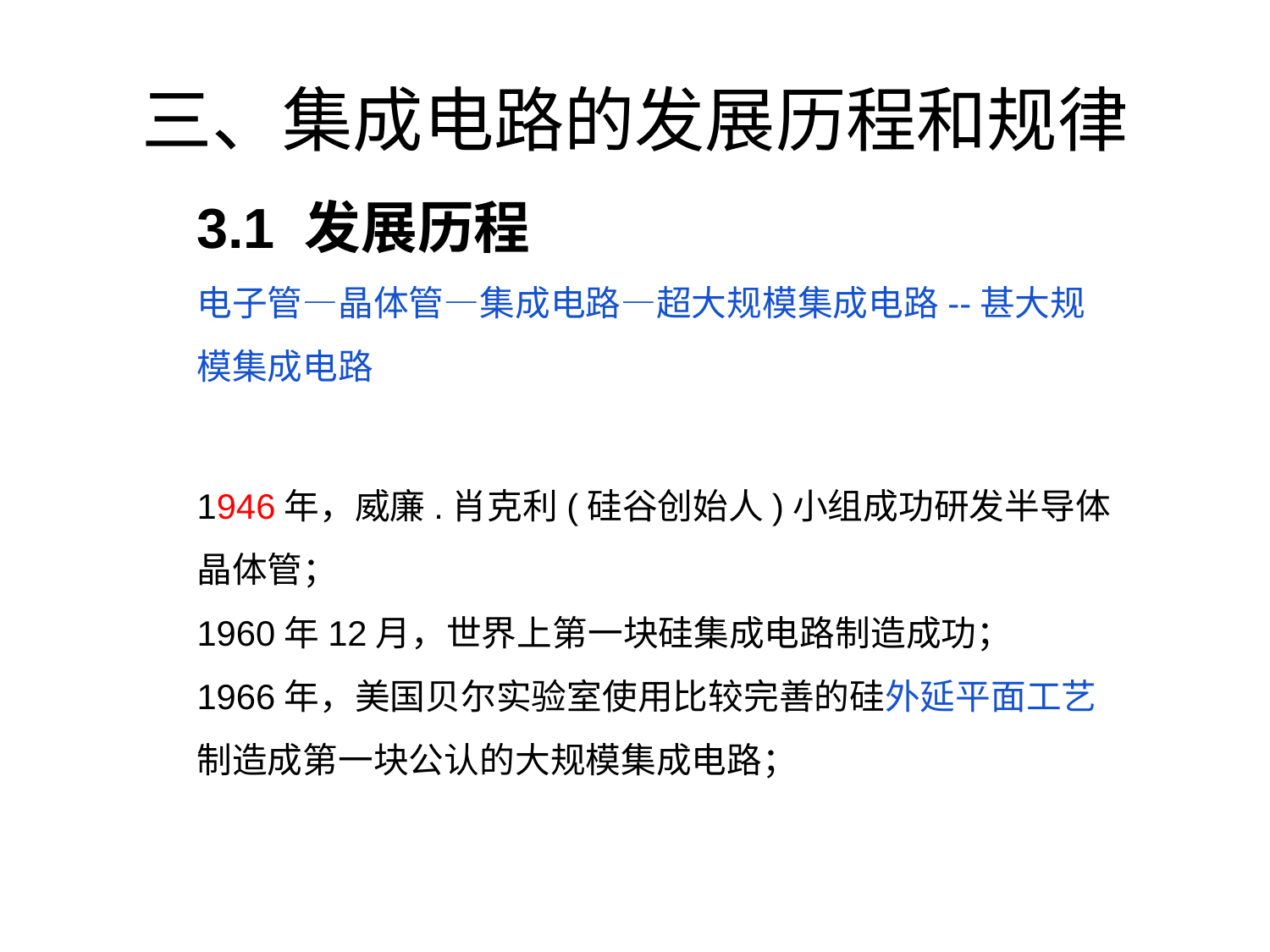

# 三、集成电路的发展历程和规律
3.1 发展历程
电子管—晶体管—集成电路—超大规模集成电路--甚大规模集成电路

1946年，威廉.肖克利(硅谷创始人)小组成功研发半导体晶体管；
1960年12月，世界上第一块硅集成电路制造成功；
1966年，美国贝尔实验室使用比较完善的硅外延平面工艺制造成第一块公认的大规模集成电路；